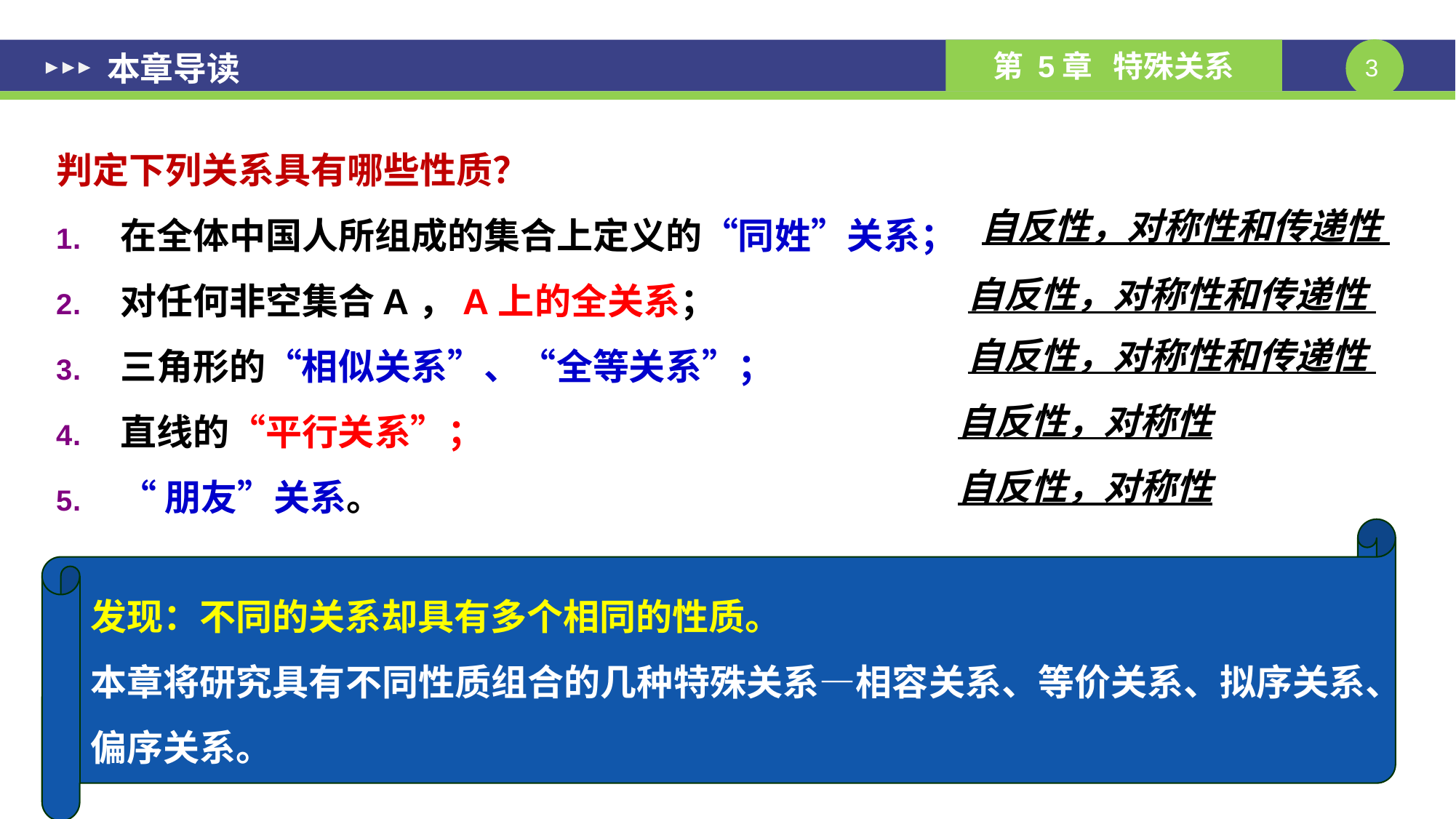

# 本章导读
判定下列关系具有哪些性质？
在全体中国人所组成的集合上定义的“同姓”关系；
对任何非空集合A，A上的全关系；
三角形的“相似关系”、“全等关系”；
直线的“平行关系”；
“朋友”关系。

自反性，对称性和传递性
自反性，对称性和传递性
自反性，对称性和传递性
自反性，对称性
自反性，对称性
发现：不同的关系却具有多个相同的性质。
本章将研究具有不同性质组合的几种特殊关系—相容关系、等价关系、拟序关系、偏序关系。